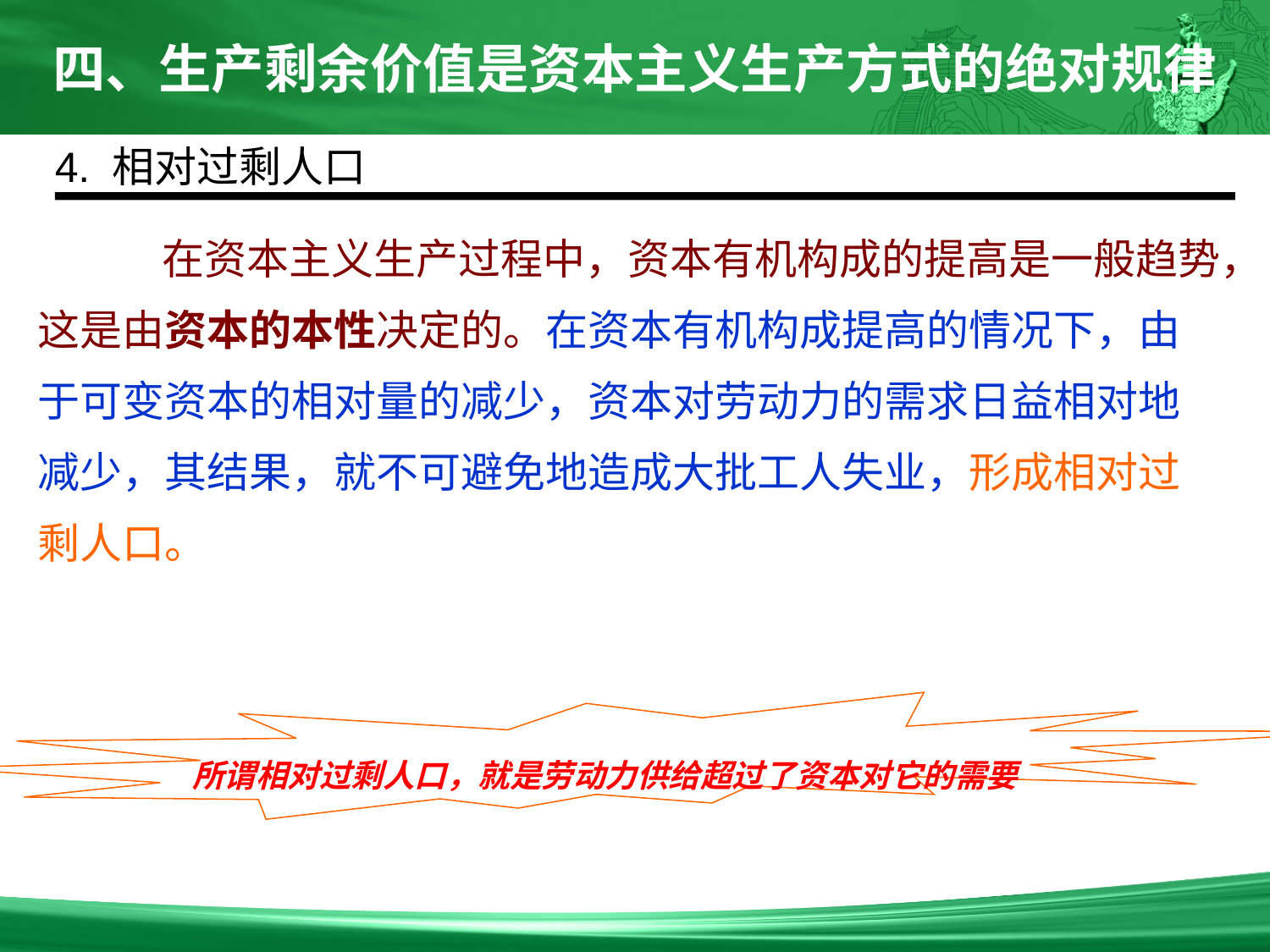

四、生产剩余价值是资本主义生产方式的绝对规律
4. 相对过剩人口

            在资本主义生产过程中，资本有机构成的提高是一般趋势，这是由资本的本性决定的。在资本有机构成提高的情况下，由于可变资本的相对量的减少，资本对劳动力的需求日益相对地减少，其结果，就不可避免地造成大批工人失业，形成相对过剩人口。

所谓相对过剩人口，就是劳动力供给超过了资本对它的需要